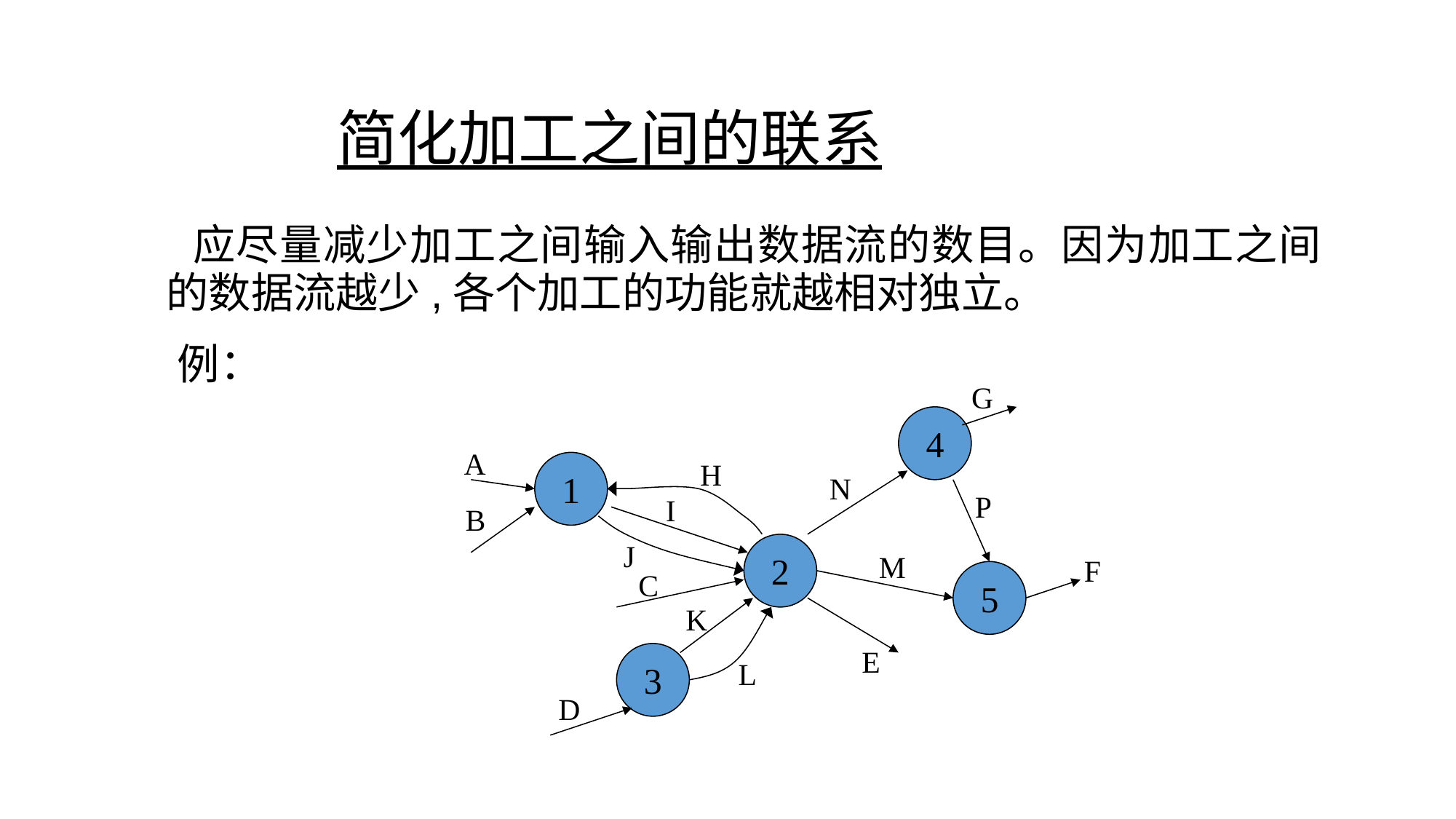

# 简化加工之间的联系
   应尽量减少加工之间输入输出数据流的数目。因为加工之间的数据流越少,各个加工的功能就越相对独立。
   例：
G
4

A
H
1
N

P

I
B

J
2
M
F
C
5

K

E
3
L
D